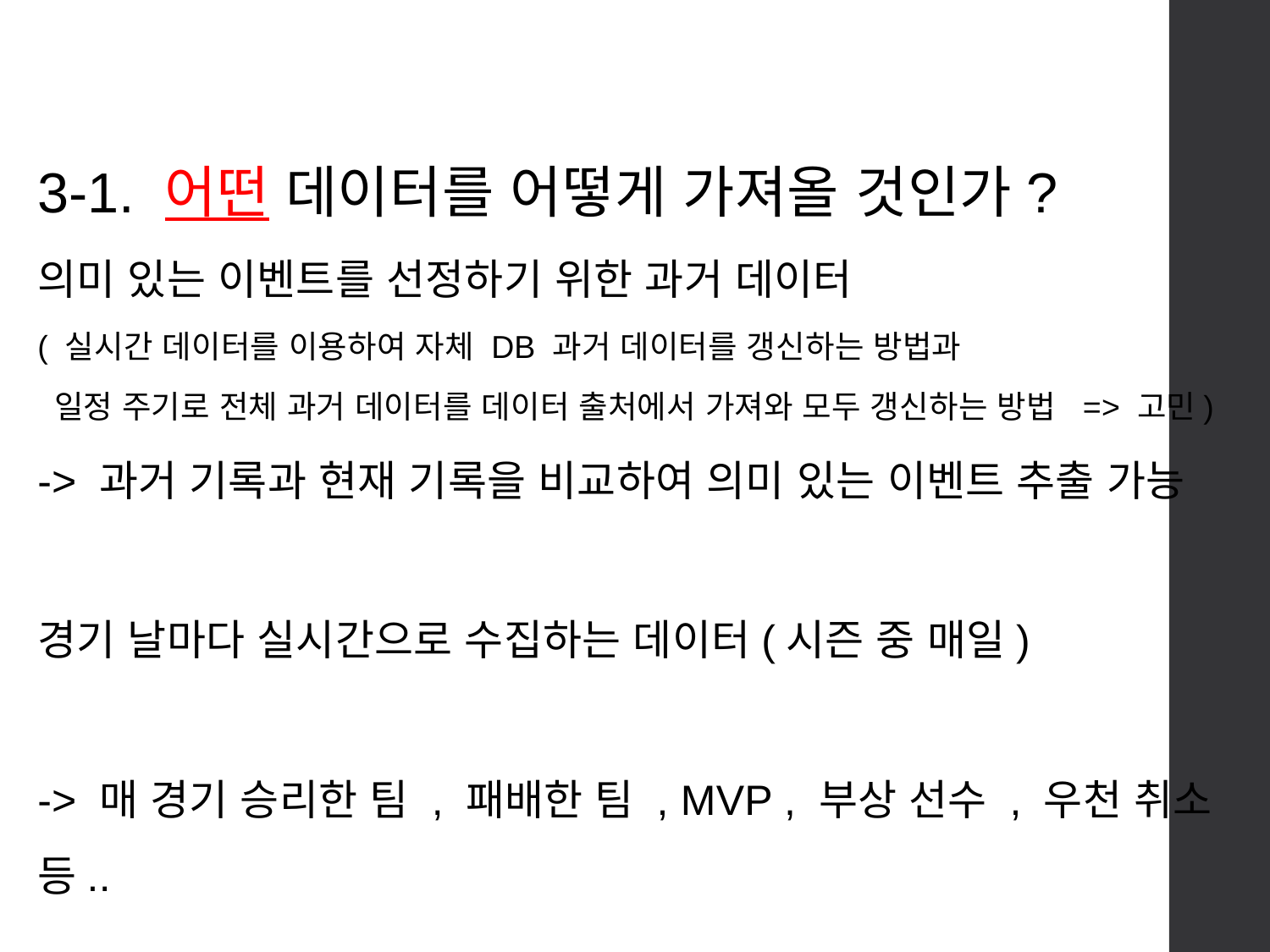

3-1. 어떤 데이터를 어떻게 가져올 것인가?
의미 있는 이벤트를 선정하기 위한 과거 데이터
( 실시간 데이터를 이용하여 자체 DB 과거 데이터를 갱신하는 방법과
 일정 주기로 전체 과거 데이터를 데이터 출처에서 가져와 모두 갱신하는 방법  => 고민)
-> 과거 기록과 현재 기록을 비교하여 의미 있는 이벤트 추출 가능

경기 날마다 실시간으로 수집하는 데이터(시즌 중 매일)

-> 매 경기 승리한 팀 , 패배한 팀 , MVP , 부상 선수 , 우천 취소 등..